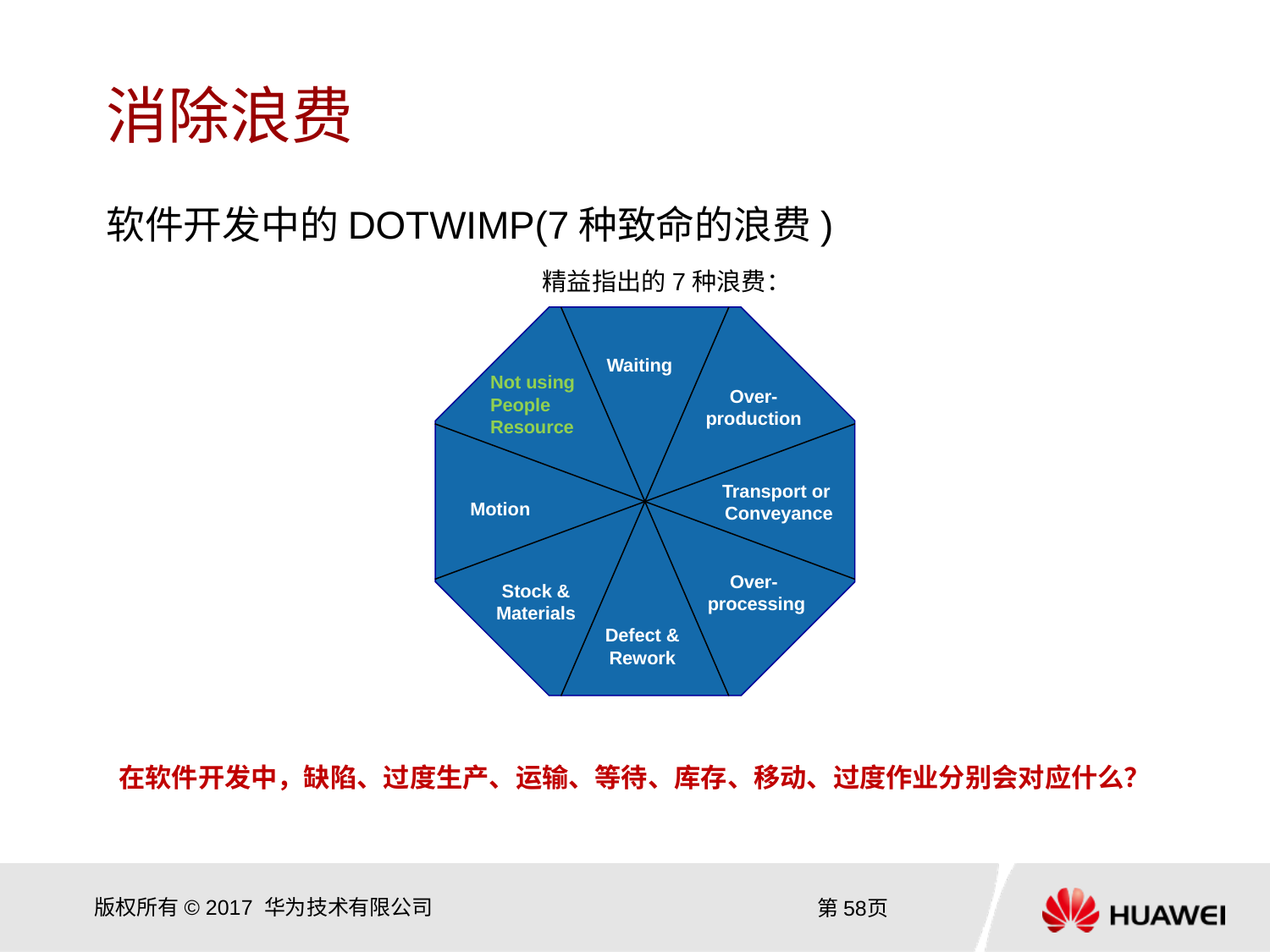

# 消除浪费
软件开发中的DOTWIMP(7种致命的浪费)
精益指出的7种浪费：

Waiting
Not using
People
Resource

Over-
production

Transport or
Conveyance
Motion

Over-
processing
Stock &
Materials

Defect &
Rework

在软件开发中，缺陷、过度生产、运输、等待、库存、移动、过度作业分别会对应什么？